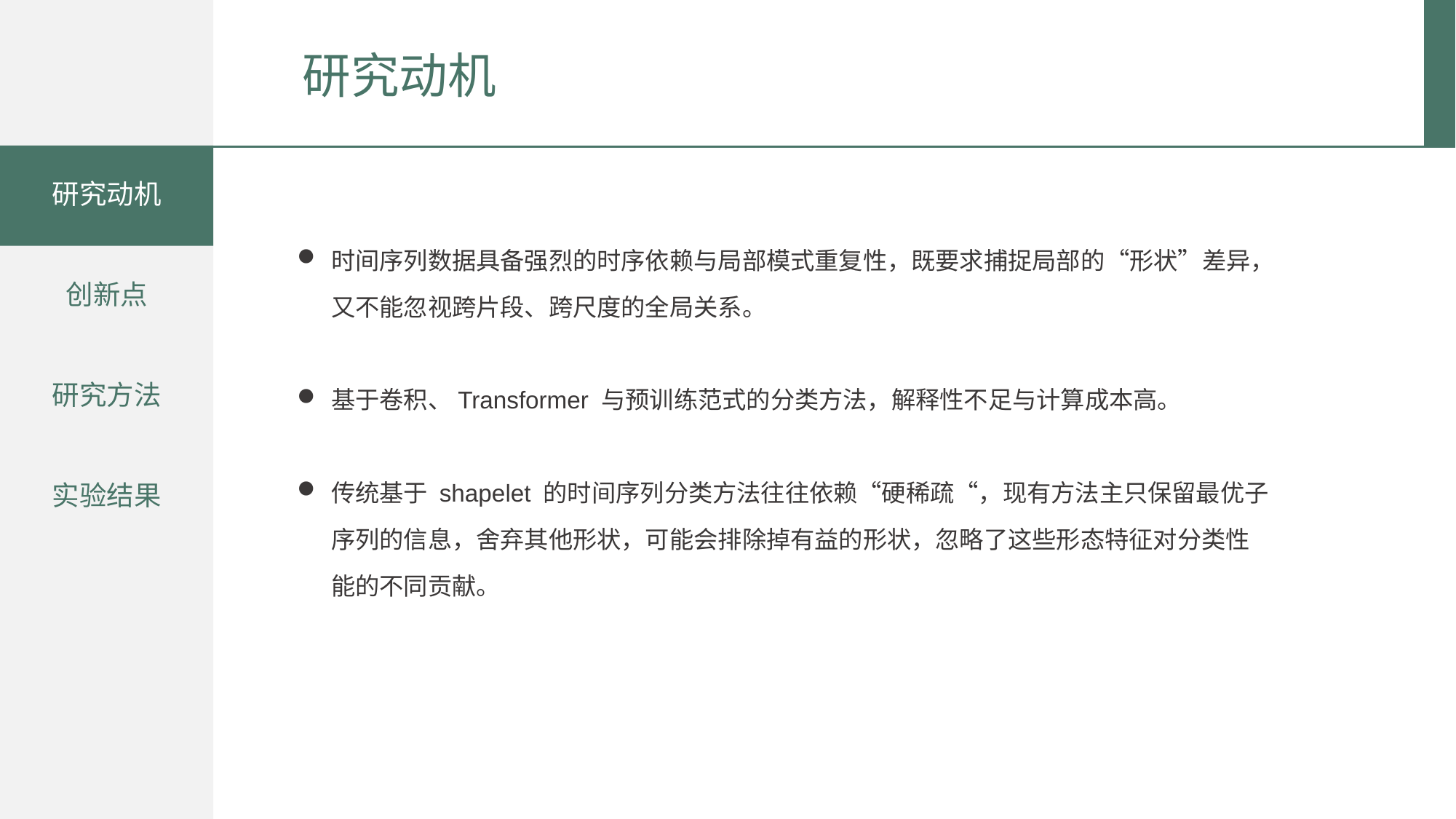

研究动机

研究动机
时间序列数据具备强烈的时序依赖与局部模式重复性，既要求捕捉局部的“形状”差异，又不能忽视跨片段、跨尺度的全局关系。

基于卷积、Transformer 与预训练范式的分类方法，解释性不足与计算成本高。

传统基于 shapelet 的时间序列分类方法往往依赖“硬稀疏“，现有方法主只保留最优子序列的信息，舍弃其他形状，可能会排除掉有益的形状，忽略了这些形态特征对分类性能的不同贡献。
创新点
研究方法
实验结果